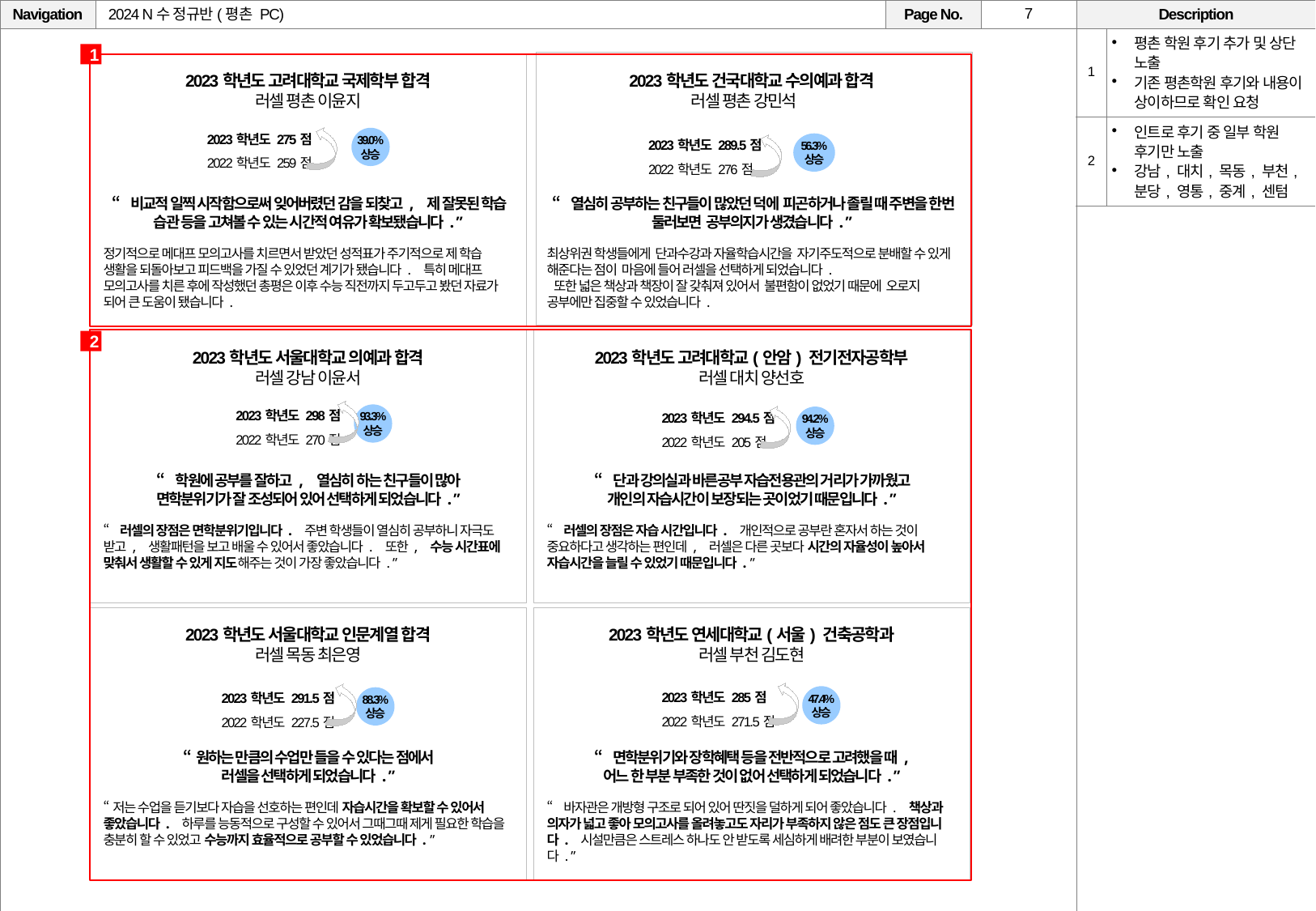

# 2024 N수 정규반(평촌 PC)
| 1 | 평촌 학원 후기 추가 및 상단 노출 기존 평촌학원 후기와 내용이 상이하므로 확인 요청 |
| --- | --- |
| 2 | 인트로 후기 중 일부 학원 후기만 노출 강남, 대치, 목동, 부천, 분당, 영통, 중계, 센텀 |
1

2023학년도 고려대학교 국제학부 합격
러셀 평촌 이윤지
2023학년도 건국대학교 수의예과 합격
러셀 평촌 강민석
2023학년도 275점
2022학년도 259점
39.0%
상승
2023학년도 289.5점
2022학년도 276점
56.3%
상승

“비교적 일찍 시작함으로써 잊어버렸던 감을 되찾고, 제 잘못된 학습 습관 등을 고쳐볼 수 있는 시간적 여유가 확보됐습니다.”
“열심히 공부하는 친구들이 많았던 덕에  피곤하거나 졸릴 때 주변을 한번 둘러보면  공부의지가 생겼습니다.”
정기적으로 메대프 모의고사를 치르면서 받았던 성적표가 주기적으로 제 학습 생활을 되돌아보고 피드백을 가질 수 있었던 계기가 됐습니다. 특히 메대프  모의고사를 치른 후에 작성했던 총평은 이후 수능 직전까지 두고두고 봤던 자료가 되어 큰 도움이 됐습니다.
최상위권 학생들에게  단과수강과 자율학습시간을  자기주도적으로 분배할 수 있게 해준다는 점이  마음에 들어 러셀을 선택하게 되었습니다.
 또한 넓은 책상과 책장이 잘 갖춰져 있어서  불편함이 없었기 때문에  오로지 공부에만 집중할 수 있었습니다.

2
2023학년도 서울대학교 의예과 합격
러셀 강남 이윤서
2023학년도 고려대학교(안암) 전기전자공학부
러셀 대치 양선호
2023학년도 298점
2022학년도 270점
93.3%
상승
2023학년도 294.5점
2022학년도 205점
94.2%
상승

“학원에 공부를 잘하고, 열심히 하는 친구들이 많아
면학분위기가 잘 조성되어 있어 선택하게 되었습니다.”
“단과 강의실과 바른공부 자습전용관의 거리가 가까웠고
개인의 자습시간이 보장되는 곳이었기 때문입니다.”
“러셀의 장점은 면학분위기입니다. 주변 학생들이 열심히 공부하니 자극도 받고, 생활패턴을 보고 배울 수 있어서 좋았습니다. 또한, 수능 시간표에 맞춰서 생활할 수 있게 지도해주는 것이 가장 좋았습니다.”
“러셀의 장점은 자습 시간입니다. 개인적으로 공부란 혼자서 하는 것이 중요하다고 생각하는 편인데, 러셀은 다른 곳보다 시간의 자율성이 높아서 자습시간을 늘릴 수 있었기 때문입니다.”

2023학년도 서울대학교 인문계열 합격
러셀 목동 최은영
2023학년도 연세대학교(서울) 건축공학과
러셀 부천 김도현
2023학년도 285점
2022학년도 271.5점
47.4%
상승
2023학년도 291.5점
2022학년도 227.5점
88.3%
상승

“원하는 만큼의 수업만 들을 수 있다는 점에서
러셀을 선택하게 되었습니다.”
“면학분위기와 장학혜택 등을 전반적으로 고려했을 때,
어느 한 부분 부족한 것이 없어 선택하게 되었습니다.”
“저는 수업을 듣기보다 자습을 선호하는 편인데 자습시간을 확보할 수 있어서 좋았습니다. 하루를 능동적으로 구성할 수 있어서 그때그때 제게 필요한 학습을 충분히 할 수 있었고 수능까지 효율적으로 공부할 수 있었습니다.”
“바자관은 개방형 구조로 되어 있어 딴짓을 덜하게 되어 좋았습니다. 책상과 의자가 넓고 좋아 모의고사를 올려놓고도 자리가 부족하지 않은 점도 큰 장점입니다. 시설만큼은 스트레스 하나도 안 받도록 세심하게 배려한 부분이 보였습니다.”